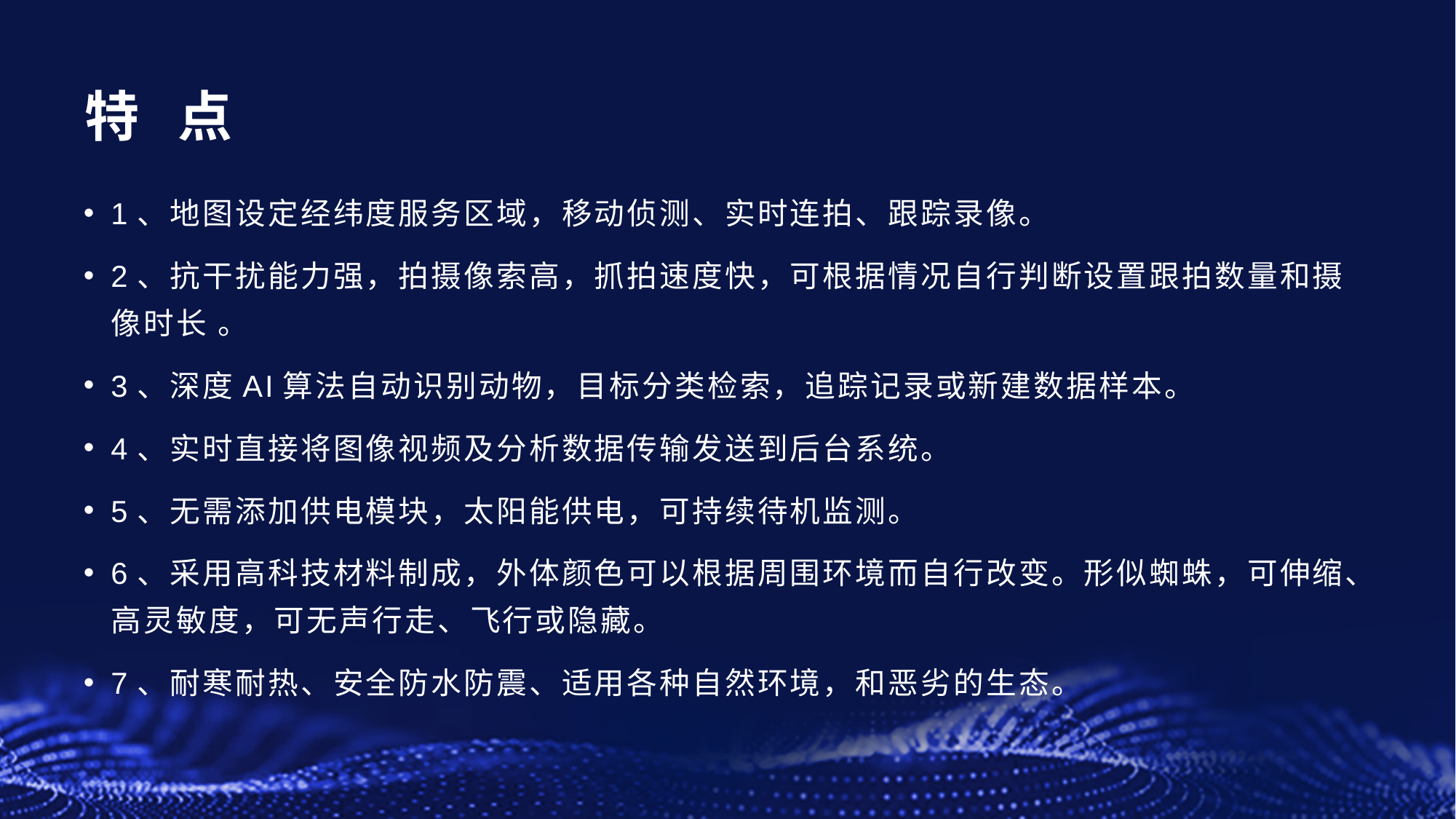

特  点
1、地图设定经纬度服务区域，移动侦测、实时连拍、跟踪录像。
2、抗干扰能力强，拍摄像索高，抓拍速度快，可根据情况自行判断设置跟拍数量和摄像时长 。
3、深度AI算法自动识别动物，目标分类检索，追踪记录或新建数据样本。
4、实时直接将图像视频及分析数据传输发送到后台系统。
5、无需添加供电模块，太阳能供电，可持续待机监测。
6、采用高科技材料制成，外体颜色可以根据周围环境而自行改变。形似蜘蛛，可伸缩、高灵敏度，可无声行走、飞行或隐藏。
7、耐寒耐热、安全防水防震、适用各种自然环境，和恶劣的生态。